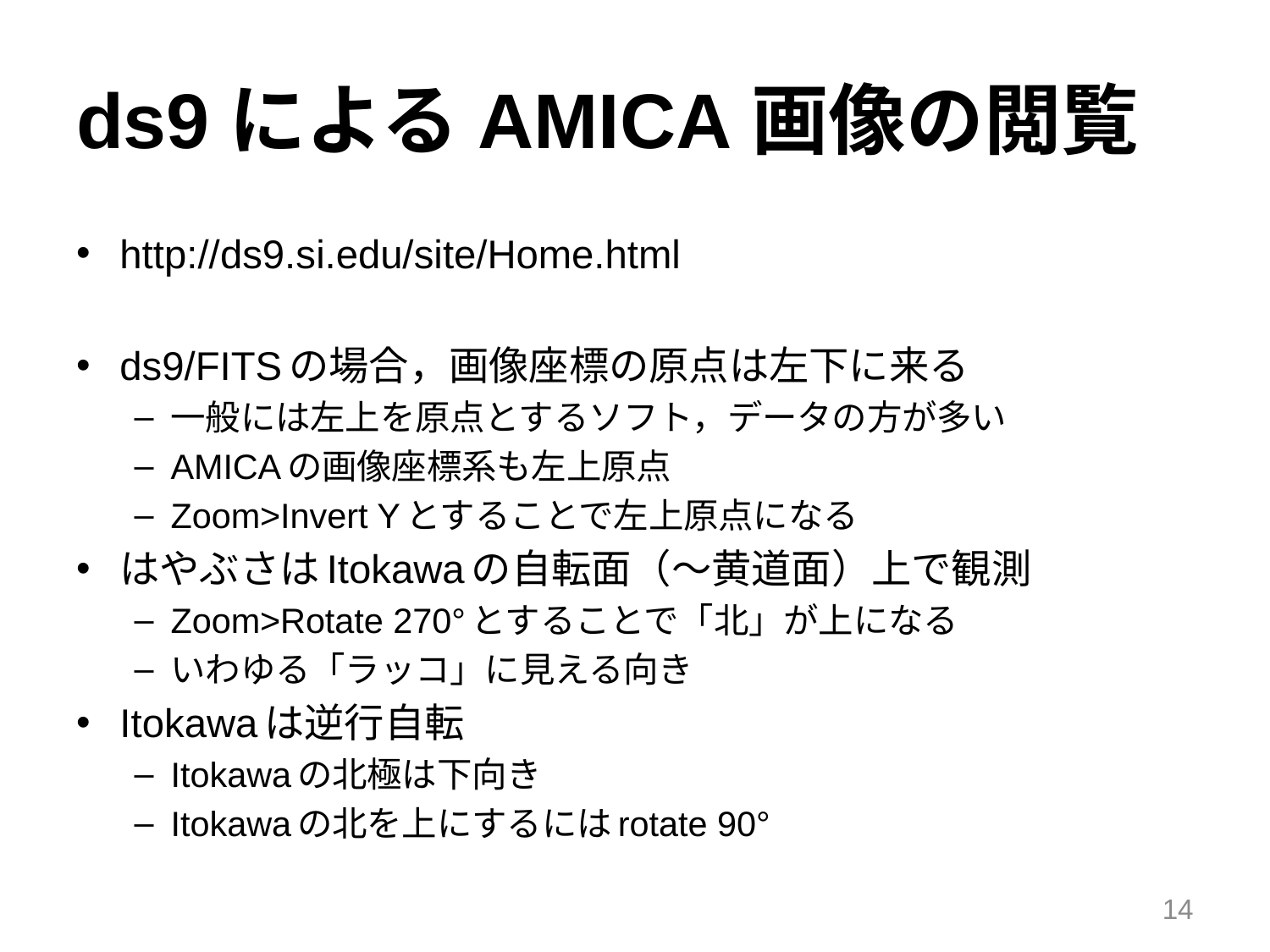

# ds9によるAMICA画像の閲覧
http://ds9.si.edu/site/Home.html

ds9/FITSの場合，画像座標の原点は左下に来る
一般には左上を原点とするソフト，データの方が多い
AMICAの画像座標系も左上原点
Zoom>Invert Yとすることで左上原点になる
はやぶさはItokawaの自転面（〜黄道面）上で観測
Zoom>Rotate 270°とすることで「北」が上になる
いわゆる「ラッコ」に見える向き
Itokawaは逆行自転
Itokawaの北極は下向き
Itokawaの北を上にするにはrotate 90°
14